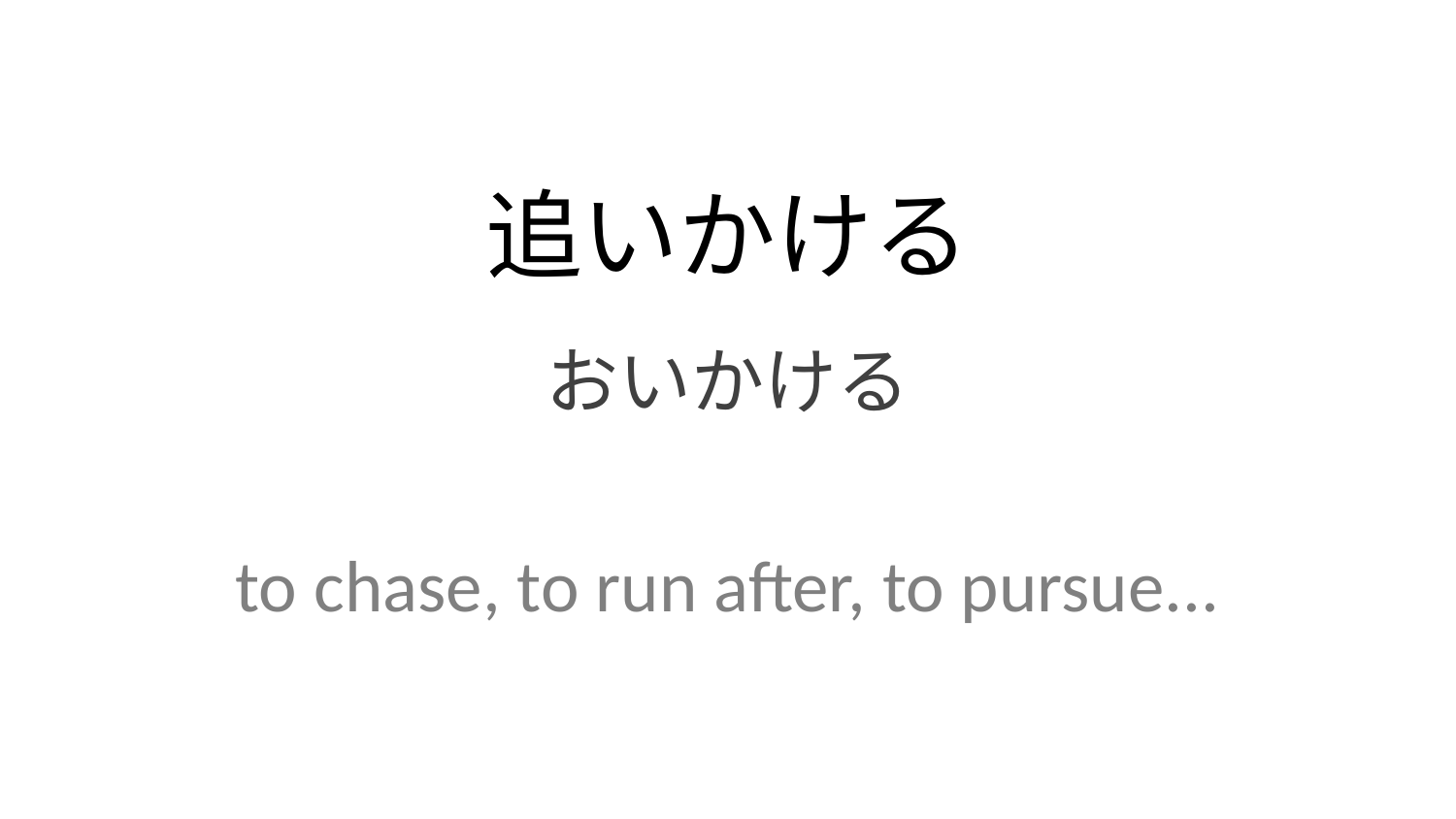

追いかける

おいかける
to chase, to run after, to pursue...